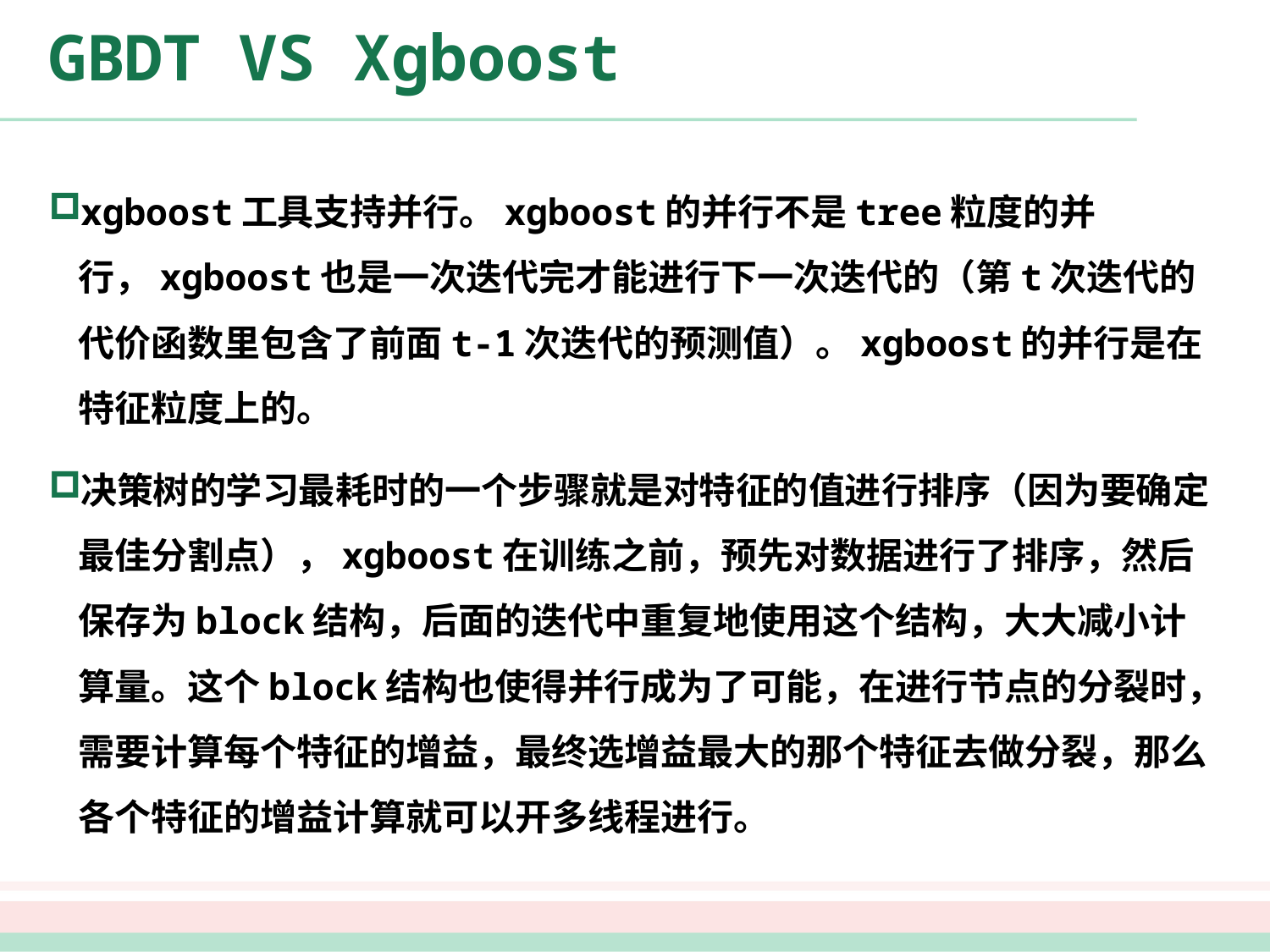

# GBDT VS Xgboost
xgboost工具支持并行。xgboost的并行不是tree粒度的并行，xgboost也是一次迭代完才能进行下一次迭代的（第t次迭代的代价函数里包含了前面t-1次迭代的预测值）。xgboost的并行是在特征粒度上的。
决策树的学习最耗时的一个步骤就是对特征的值进行排序（因为要确定最佳分割点），xgboost在训练之前，预先对数据进行了排序，然后保存为block结构，后面的迭代中重复地使用这个结构，大大减小计算量。这个block结构也使得并行成为了可能，在进行节点的分裂时，需要计算每个特征的增益，最终选增益最大的那个特征去做分裂，那么各个特征的增益计算就可以开多线程进行。